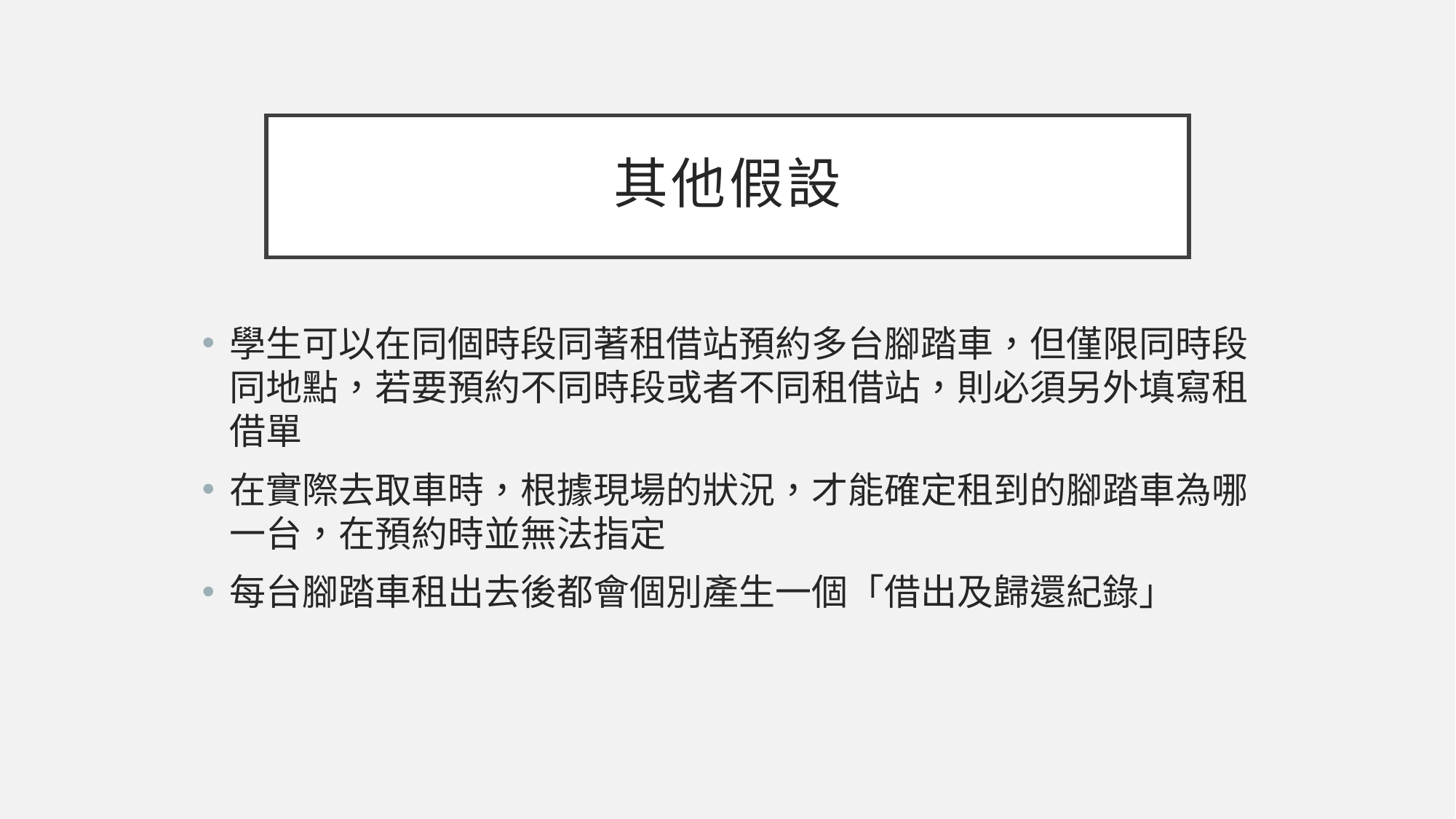

# 其他假設
學生可以在同個時段同著租借站預約多台腳踏車，但僅限同時段同地點，若要預約不同時段或者不同租借站，則必須另外填寫租借單
在實際去取車時，根據現場的狀況，才能確定租到的腳踏車為哪一台，在預約時並無法指定
每台腳踏車租出去後都會個別產生一個「借出及歸還紀錄」